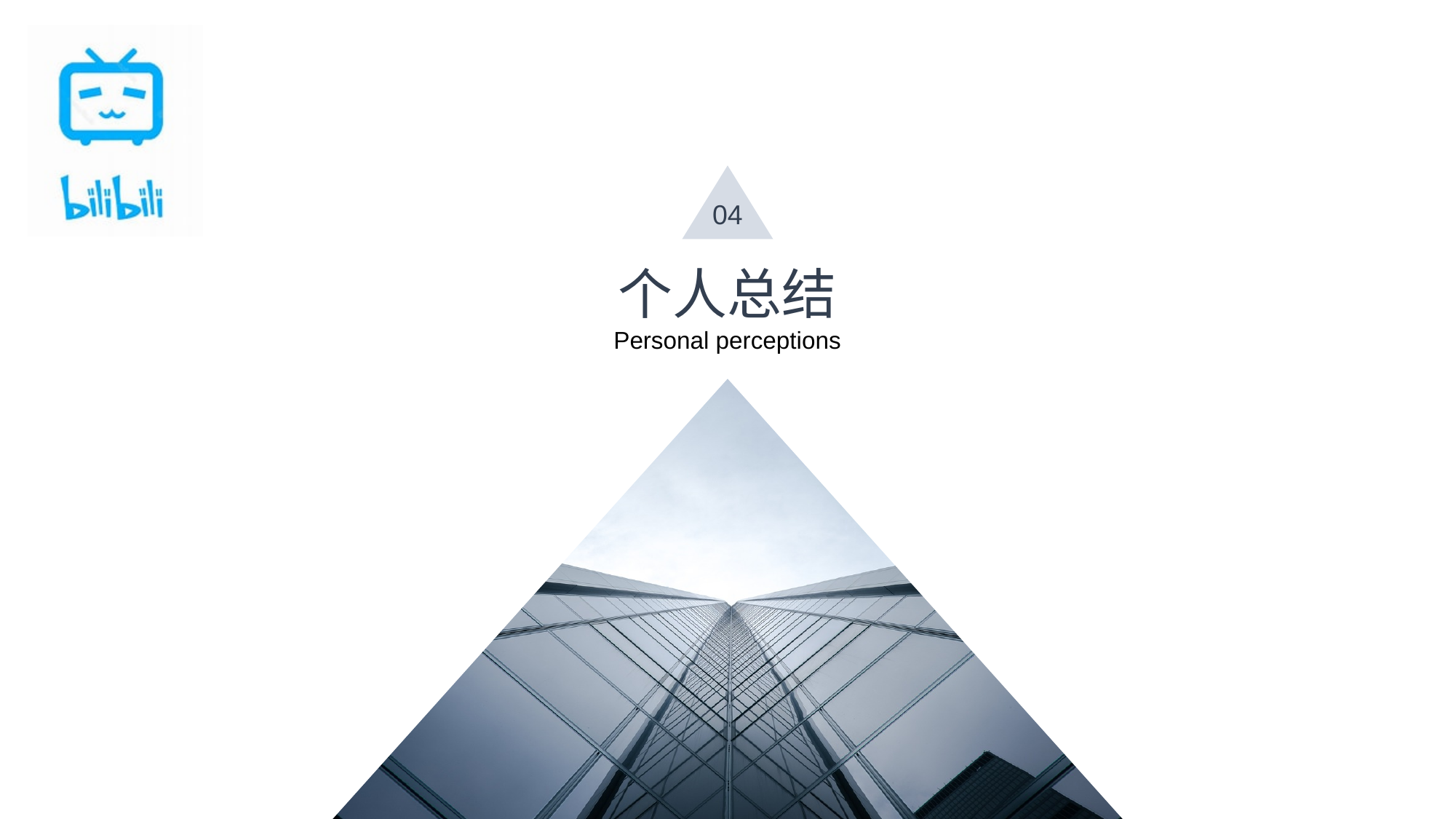

Logo
请输入公司名称
The company name

04
个人总结
Personal perceptions